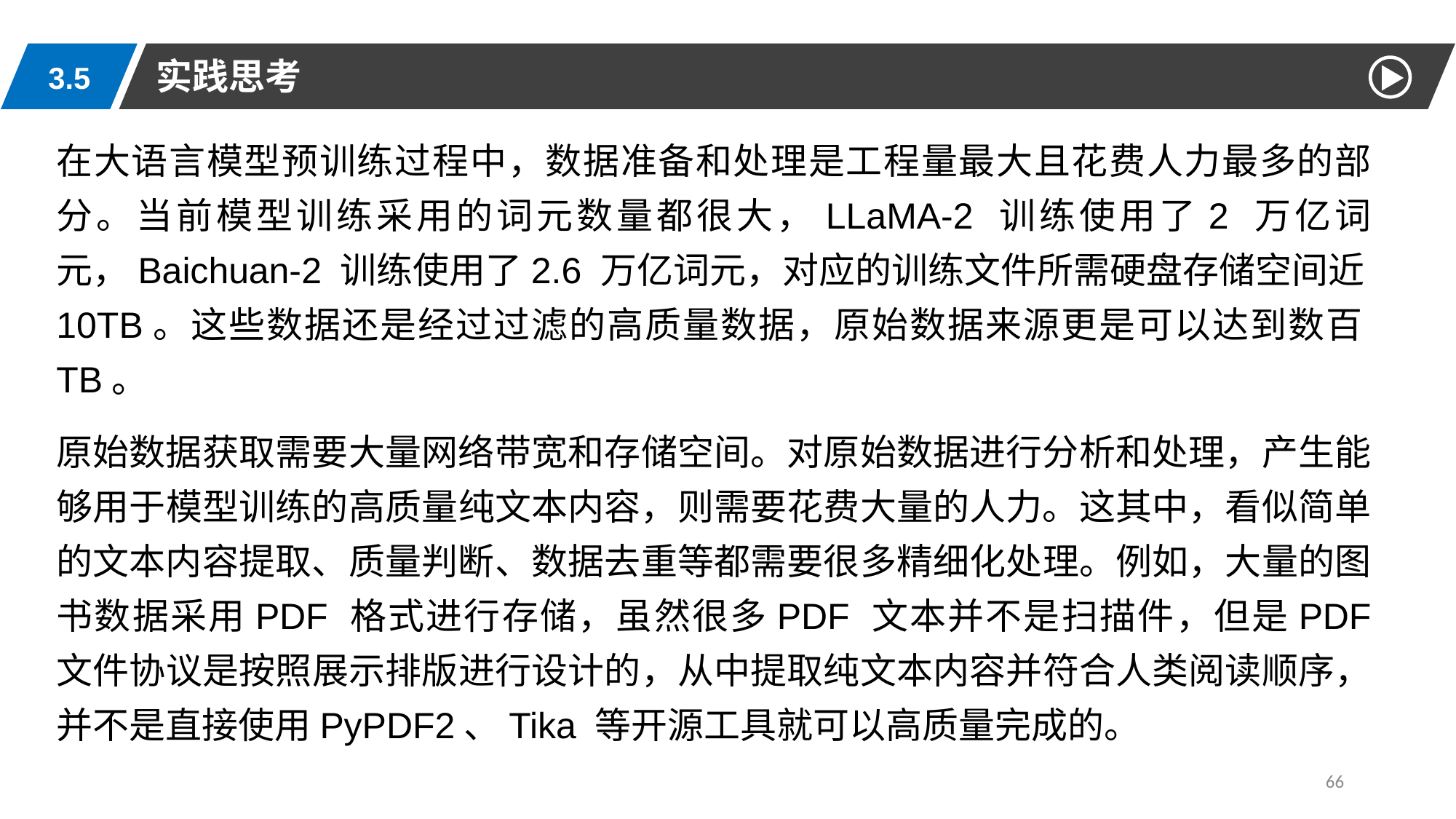

实践思考
3.5

在大语言模型预训练过程中，数据准备和处理是工程量最大且花费人力最多的部分。当前模型训练采用的词元数量都很大，LLaMA-2 训练使用了2 万亿词元，Baichuan-2 训练使用了2.6 万亿词元，对应的训练文件所需硬盘存储空间近10TB。这些数据还是经过过滤的高质量数据，原始数据来源更是可以达到数百TB。
原始数据获取需要大量网络带宽和存储空间。对原始数据进行分析和处理，产生能够用于模型训练的高质量纯文本内容，则需要花费大量的人力。这其中，看似简单的文本内容提取、质量判断、数据去重等都需要很多精细化处理。例如，大量的图书数据采用PDF 格式进行存储，虽然很多PDF 文本并不是扫描件，但是PDF 文件协议是按照展示排版进行设计的，从中提取纯文本内容并符合人类阅读顺序，并不是直接使用PyPDF2、Tika 等开源工具就可以高质量完成的。

66